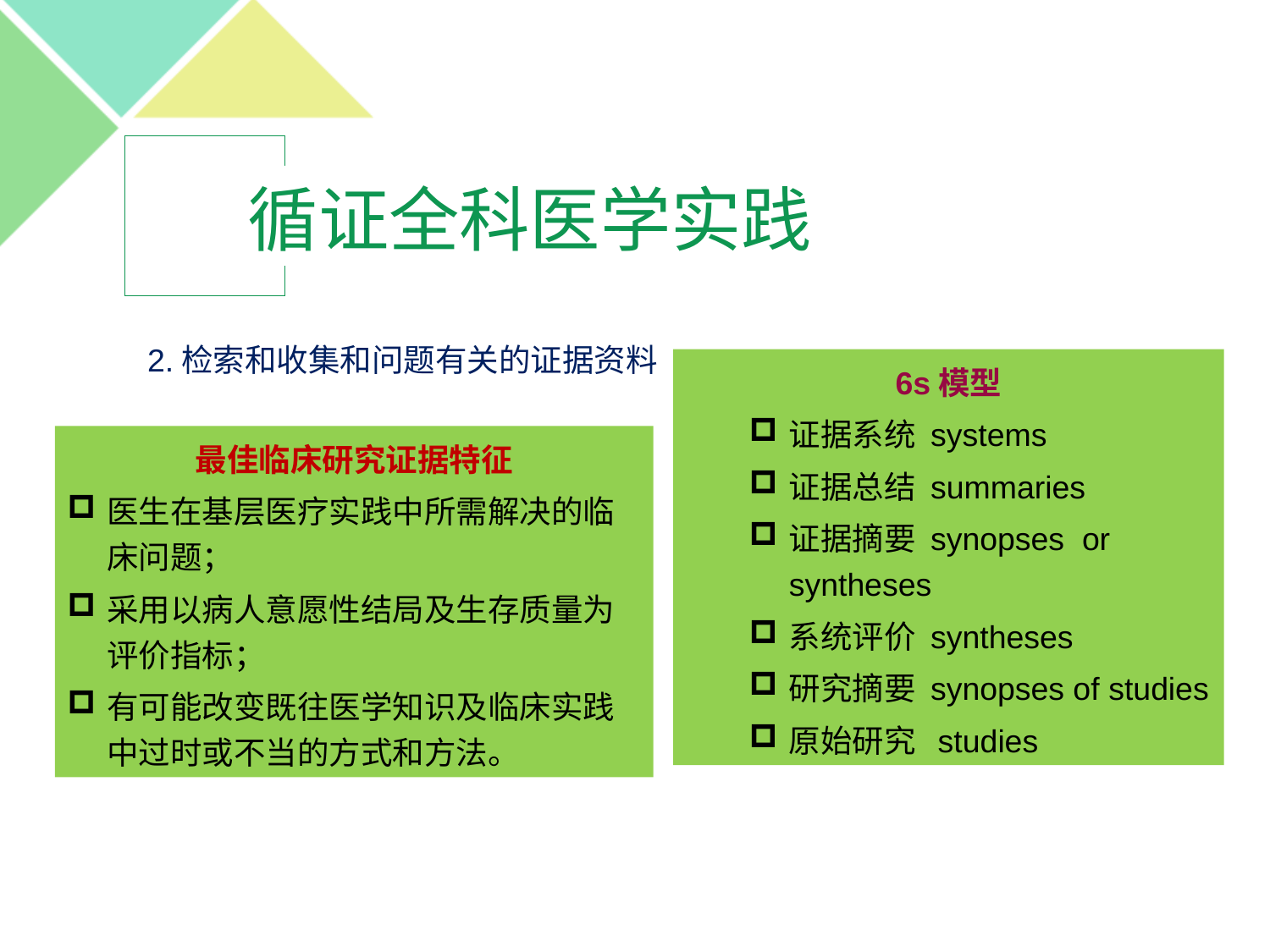

# 循证全科医学实践
2.检索和收集和问题有关的证据资料

6s模型
证据系统 systems
证据总结 summaries
证据摘要 synopses  or  syntheses
系统评价 syntheses
研究摘要 synopses of studies
原始研究  studies
最佳临床研究证据特征
医生在基层医疗实践中所需解决的临床问题；
采用以病人意愿性结局及生存质量为评价指标；
有可能改变既往医学知识及临床实践中过时或不当的方式和方法。
72